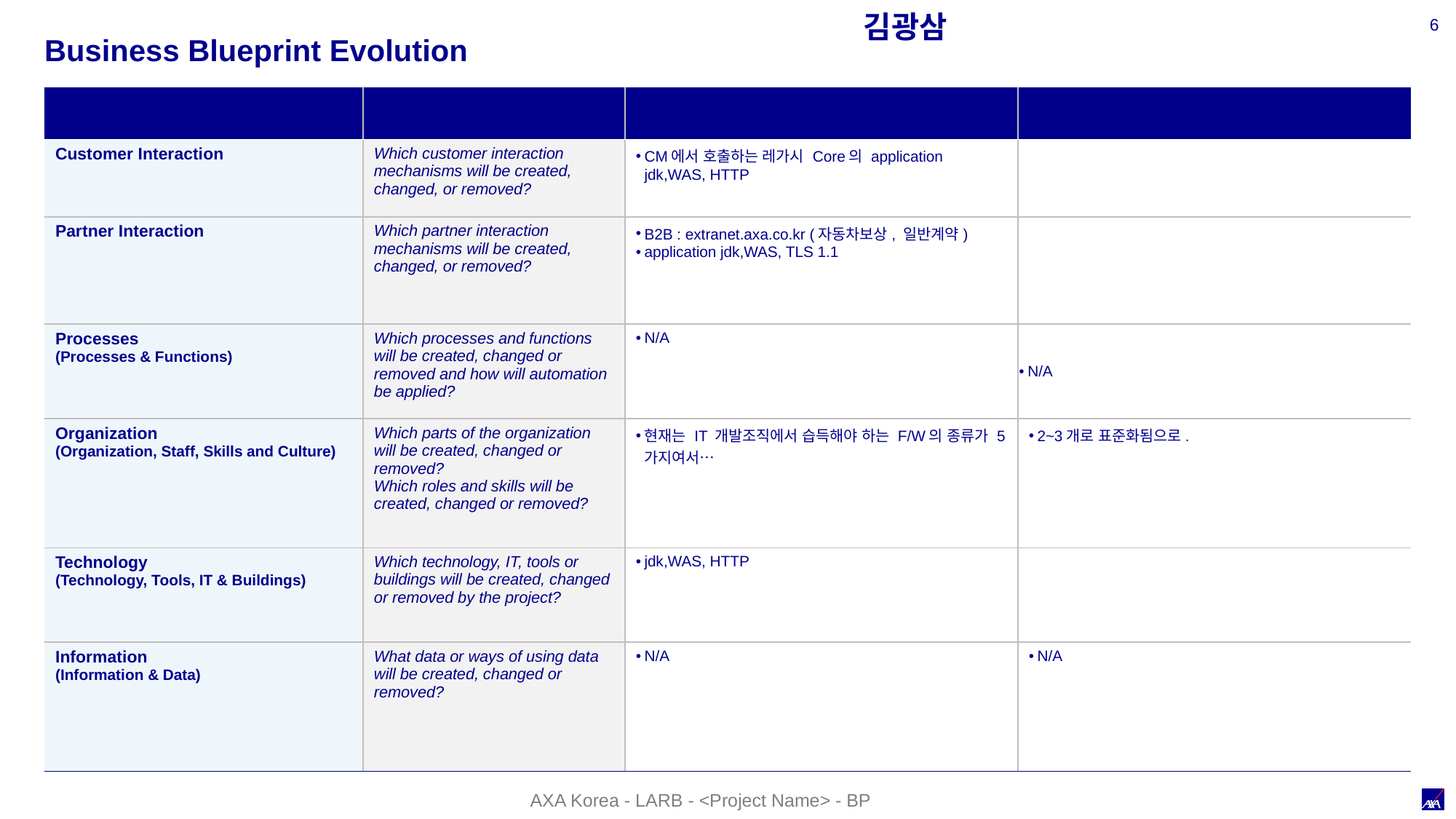

김광삼
6
Business Blueprint Evolution
|  | Impacted | CURRENT STATE (2025.09) | END STATE (2026.03) |
| --- | --- | --- | --- |
| Customer Interaction | Which customer interaction mechanisms will be created, changed, or removed? | CM에서 호출하는 레가시 Core의 application jdk,WAS, HTTP |  |
| Partner Interaction | Which partner interaction mechanisms will be created, changed, or removed? | B2B : extranet.axa.co.kr (자동차보상, 일반계약) application jdk,WAS, TLS 1.1 |  |
| Processes (Processes & Functions) | Which processes and functions will be created, changed or removed and how will automation be applied? | N/A | N/A |
| Organization (Organization, Staff, Skills and Culture) | Which parts of the organization will be created, changed or removed? Which roles and skills will be created, changed or removed? | 현재는 IT 개발조직에서 습득해야 하는 F/W의 종류가 5가지여서… | 2~3개로 표준화됨으로. |
| Technology (Technology, Tools, IT & Buildings) | Which technology, IT, tools or buildings will be created, changed or removed by the project? | jdk,WAS, HTTP |  |
| Information (Information & Data) | What data or ways of using data will be created, changed or removed? | N/A | N/A |